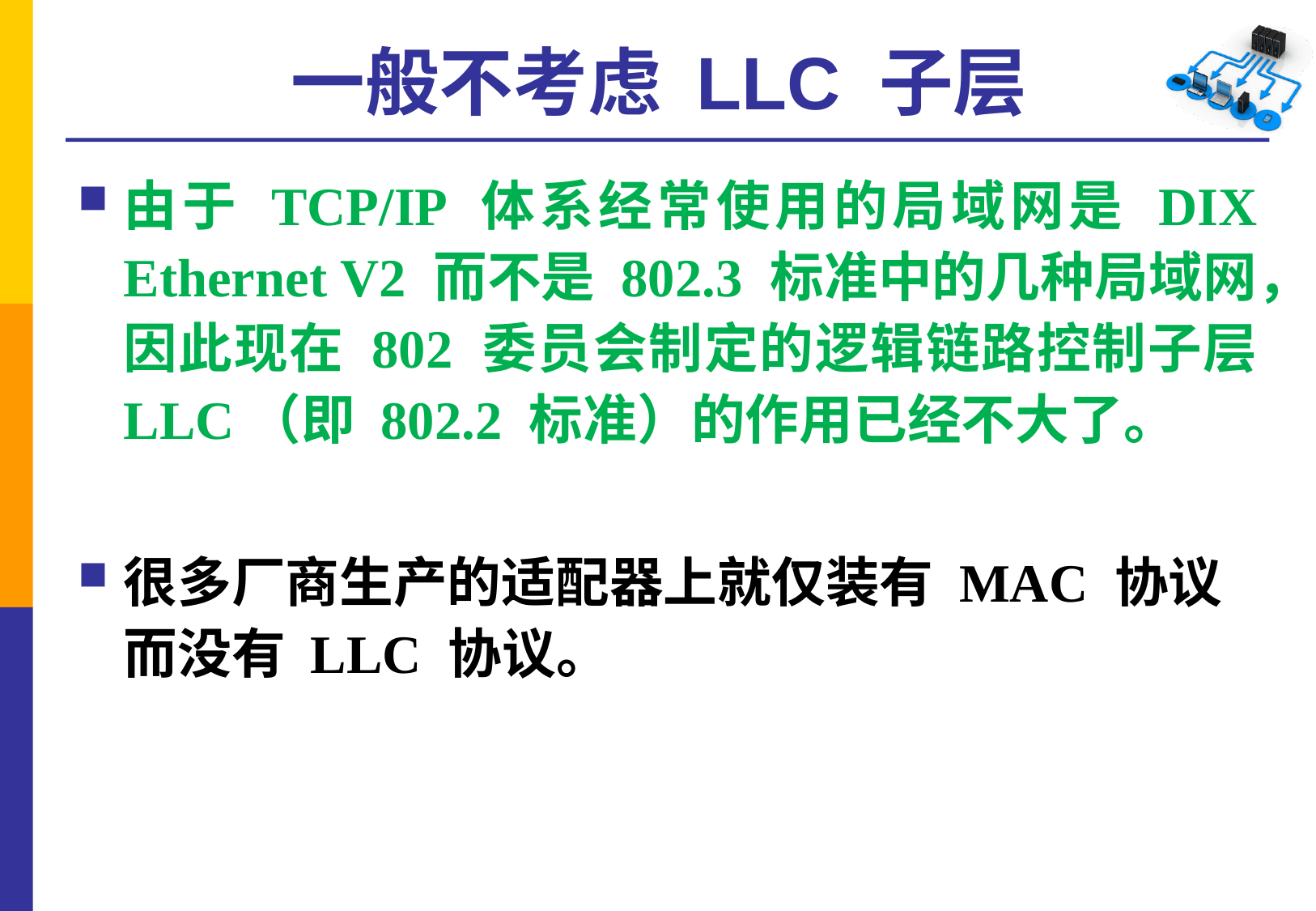

# 一般不考虑 LLC 子层
由于 TCP/IP 体系经常使用的局域网是 DIX Ethernet V2 而不是 802.3 标准中的几种局域网，因此现在 802 委员会制定的逻辑链路控制子层 LLC（即 802.2 标准）的作用已经不大了。

很多厂商生产的适配器上就仅装有 MAC 协议而没有 LLC 协议。